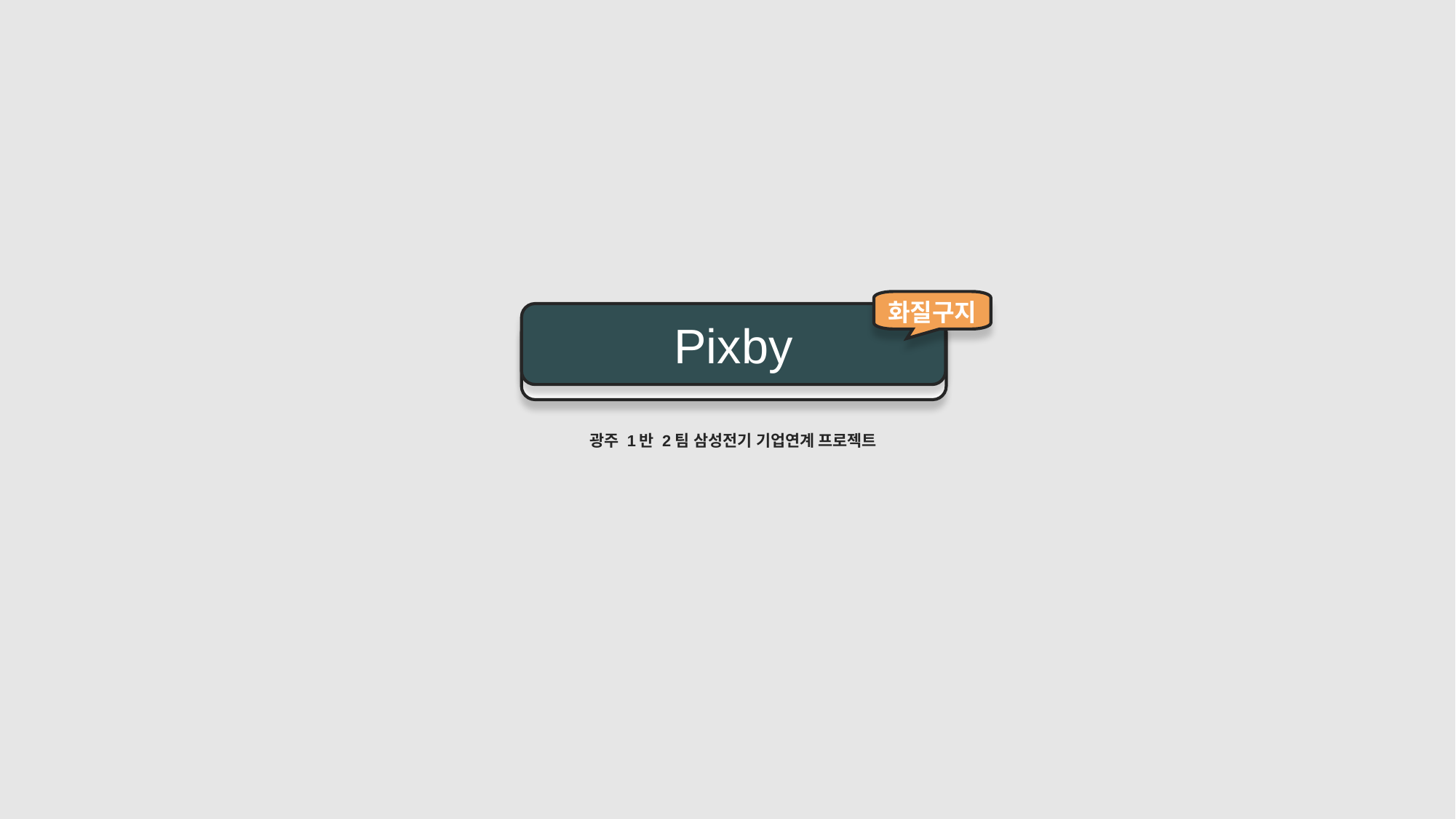

화질구지
Pixby
PPT
광주 1반 2팀 삼성전기 기업연계 프로젝트